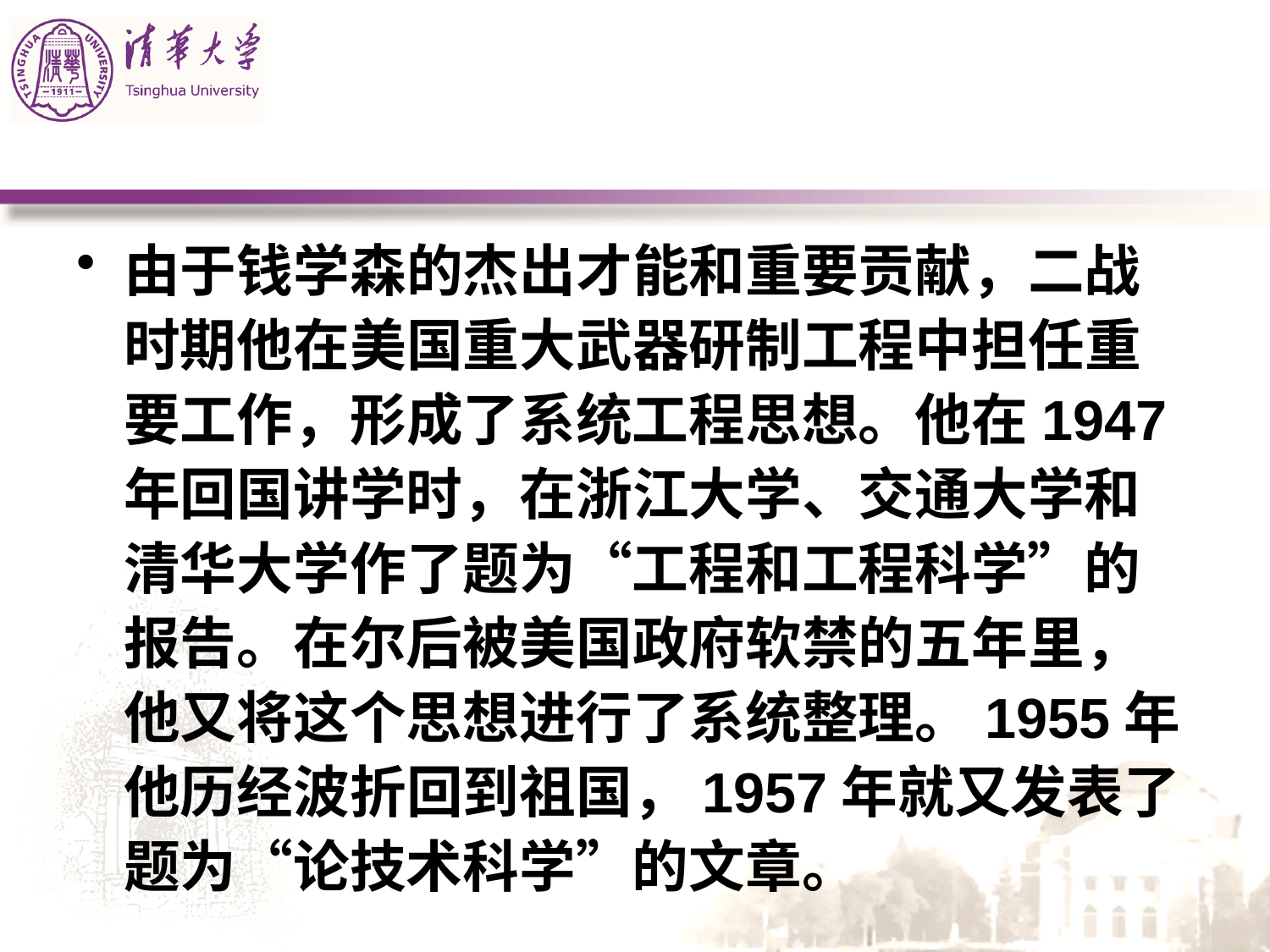

#
由于钱学森的杰出才能和重要贡献，二战时期他在美国重大武器研制工程中担任重要工作，形成了系统工程思想。他在1947年回国讲学时，在浙江大学、交通大学和清华大学作了题为“工程和工程科学”的报告。在尔后被美国政府软禁的五年里，他又将这个思想进行了系统整理。1955年他历经波折回到祖国，1957年就又发表了题为“论技术科学”的文章。